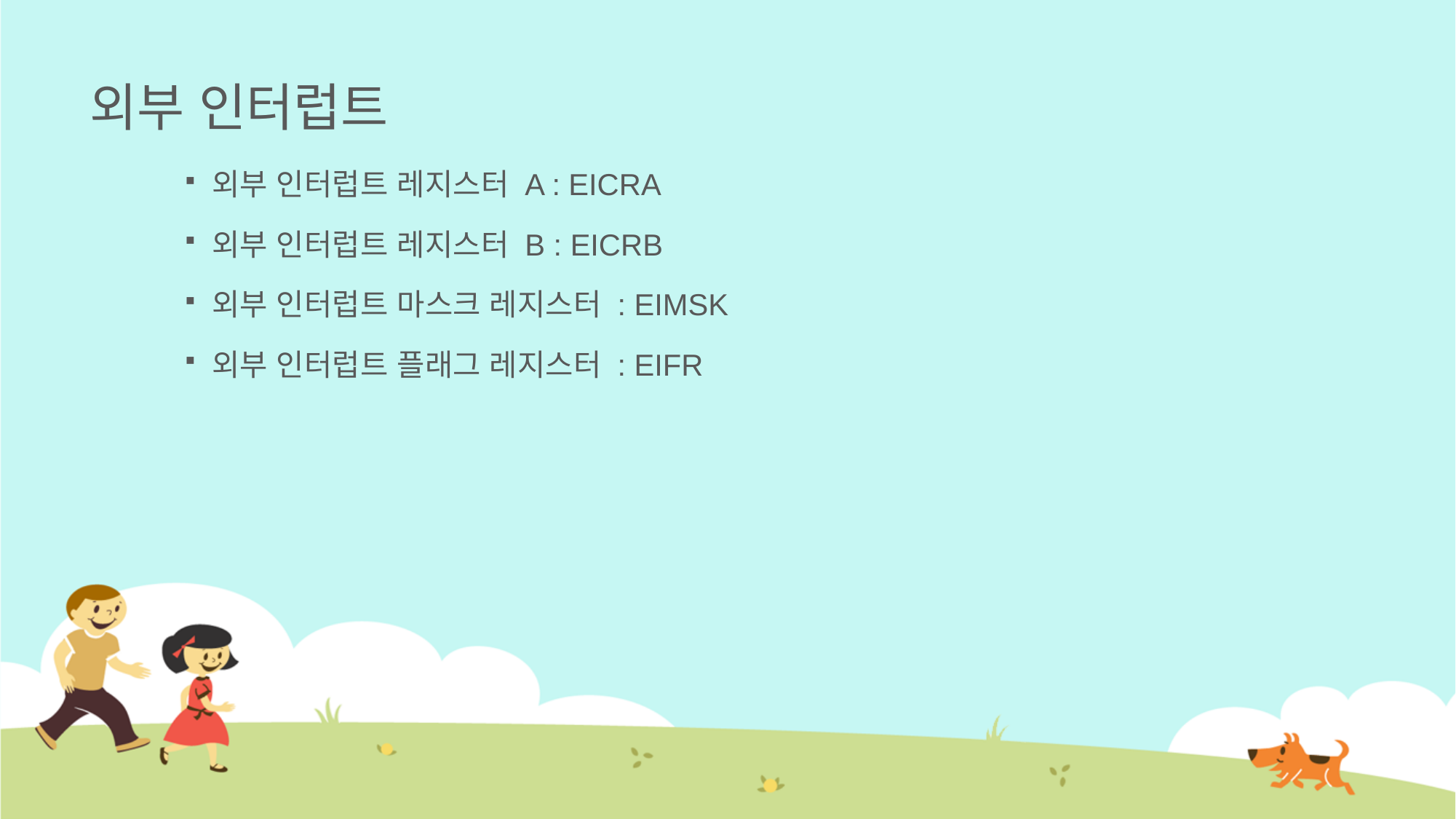

# 외부 인터럽트
외부 인터럽트 레지스터 A : EICRA
외부 인터럽트 레지스터 B : EICRB
외부 인터럽트 마스크 레지스터 : EIMSK
외부 인터럽트 플래그 레지스터 : EIFR